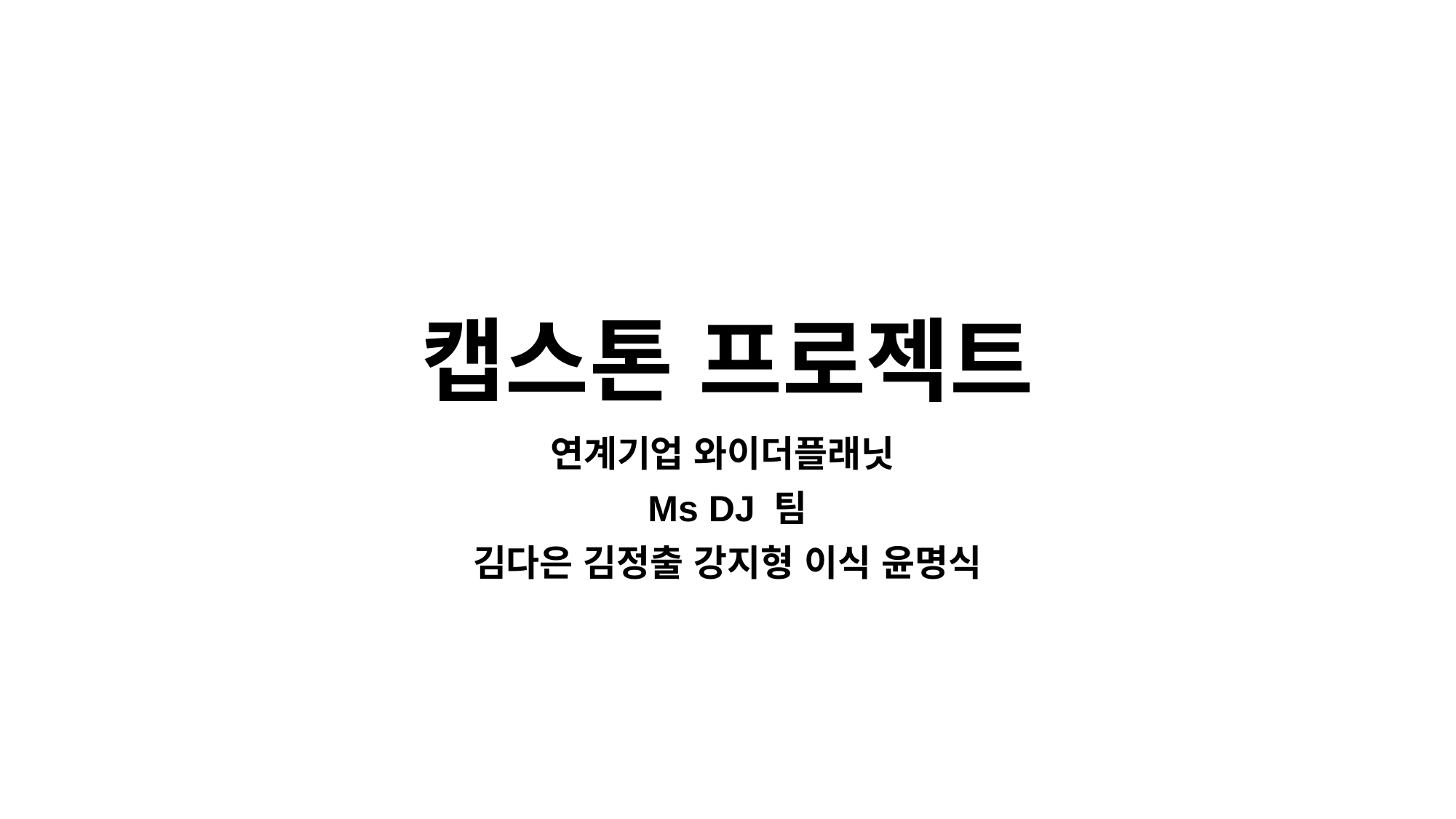

# 캡스톤 프로젝트
연계기업 와이더플래닛
Ms DJ 팀
김다은 김정출 강지형 이식 윤명식